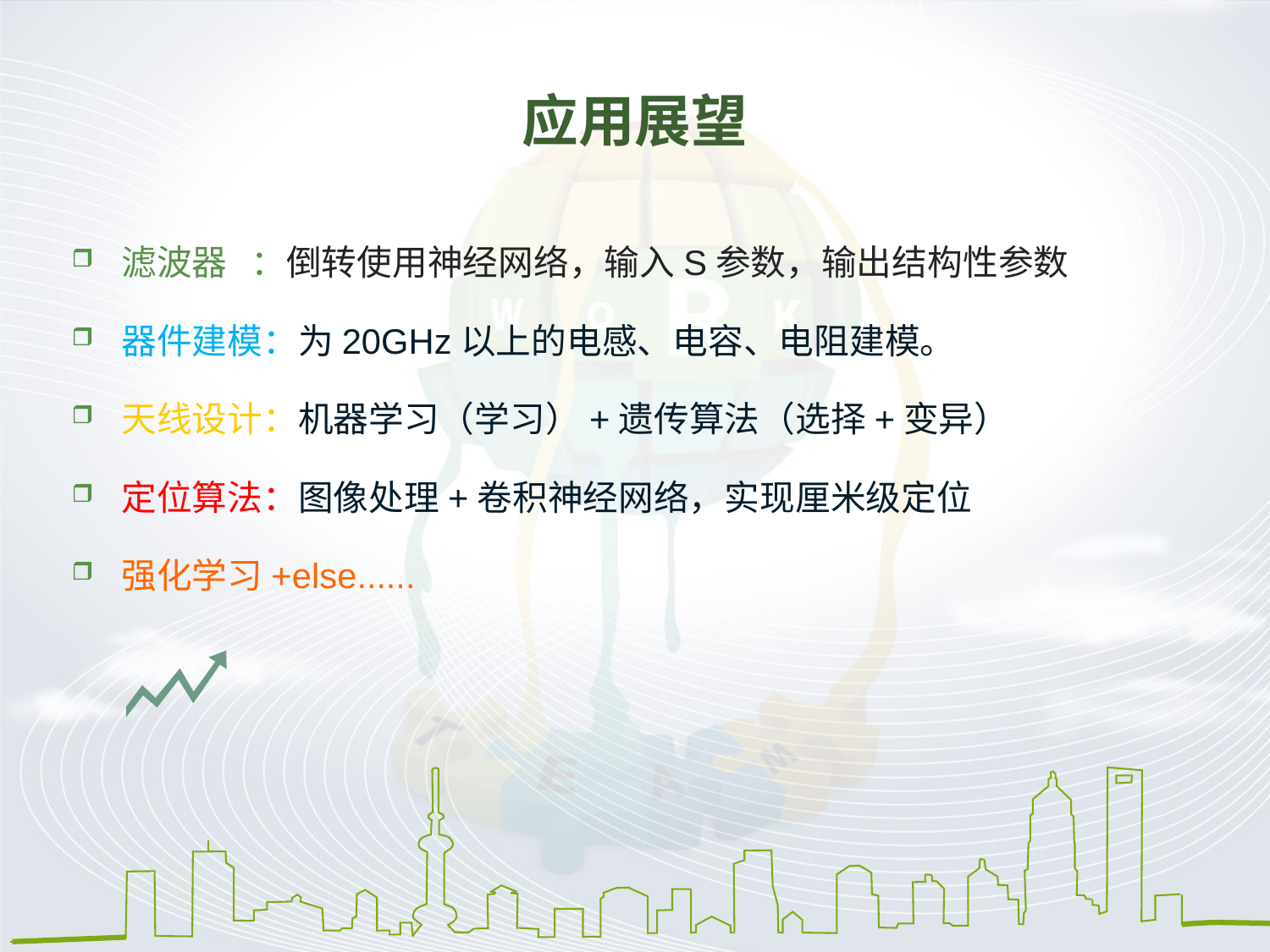

# 应用展望
滤波器   ：倒转使用神经网络，输入S参数，输出结构性参数
器件建模：为20GHz以上的电感、电容、电阻建模。
天线设计：机器学习（学习）+遗传算法（选择+变异）
定位算法：图像处理+卷积神经网络，实现厘米级定位
强化学习+else......